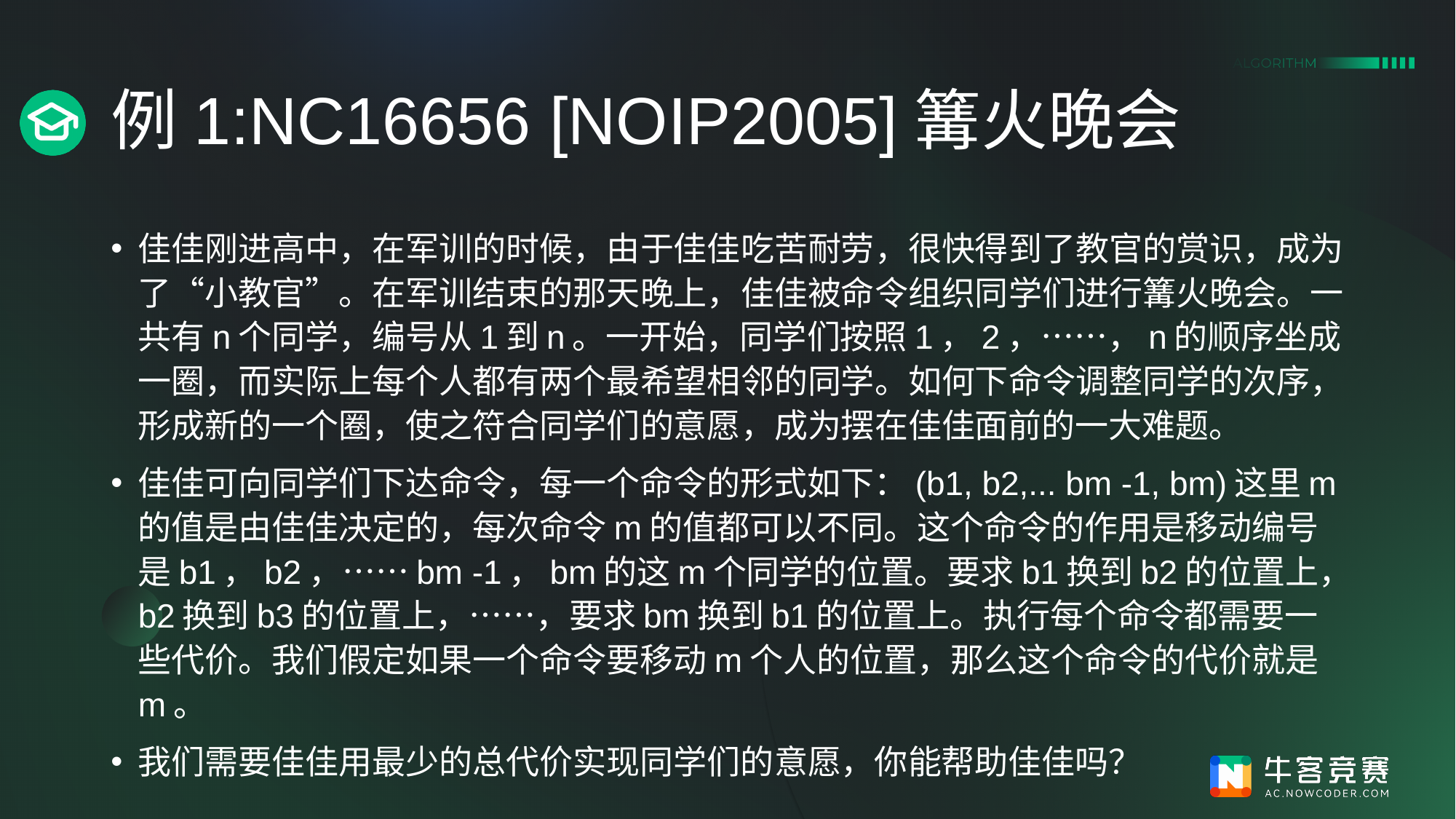

# 例1:NC16656 [NOIP2005]篝火晚会
佳佳刚进高中，在军训的时候，由于佳佳吃苦耐劳，很快得到了教官的赏识，成为了“小教官”。在军训结束的那天晚上，佳佳被命令组织同学们进行篝火晚会。一共有n个同学，编号从1到n。一开始，同学们按照1，2，……，n的顺序坐成一圈，而实际上每个人都有两个最希望相邻的同学。如何下命令调整同学的次序，形成新的一个圈，使之符合同学们的意愿，成为摆在佳佳面前的一大难题。
佳佳可向同学们下达命令，每一个命令的形式如下：(b1, b2,... bm -1, bm)这里m的值是由佳佳决定的，每次命令m的值都可以不同。这个命令的作用是移动编号是b1，b2，……bm -1，bm的这m个同学的位置。要求b1换到b2的位置上，b2换到b3的位置上，……，要求bm换到b1的位置上。执行每个命令都需要一些代价。我们假定如果一个命令要移动m个人的位置，那么这个命令的代价就是m。
我们需要佳佳用最少的总代价实现同学们的意愿，你能帮助佳佳吗？